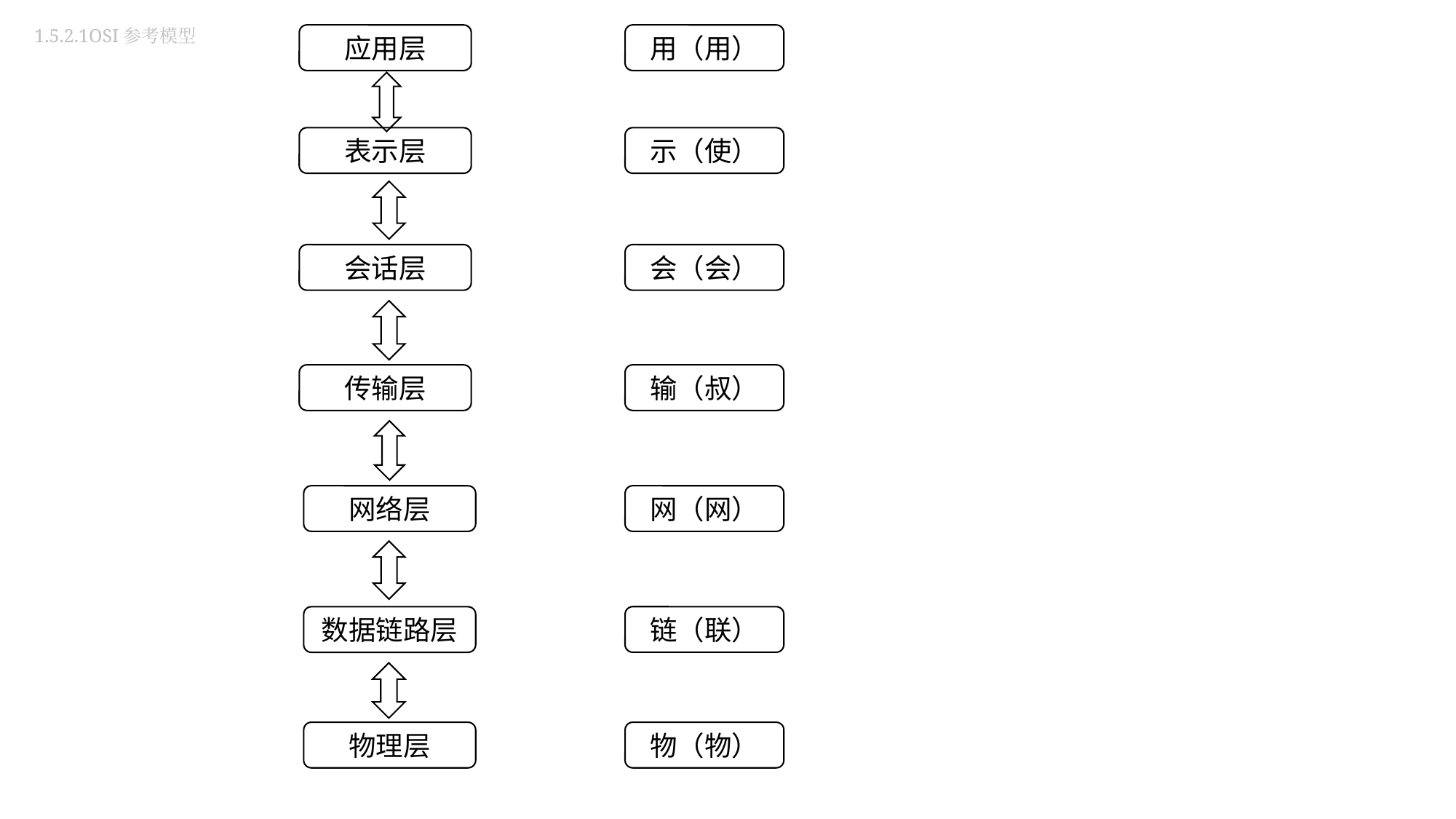

1.5.2.1OSI参考模型
应用层
用（用）

表示层
示（使）

会话层
会（会）

传输层
输（叔）

网络层
网（网）

链（联）
数据链路层

物理层
物（物）